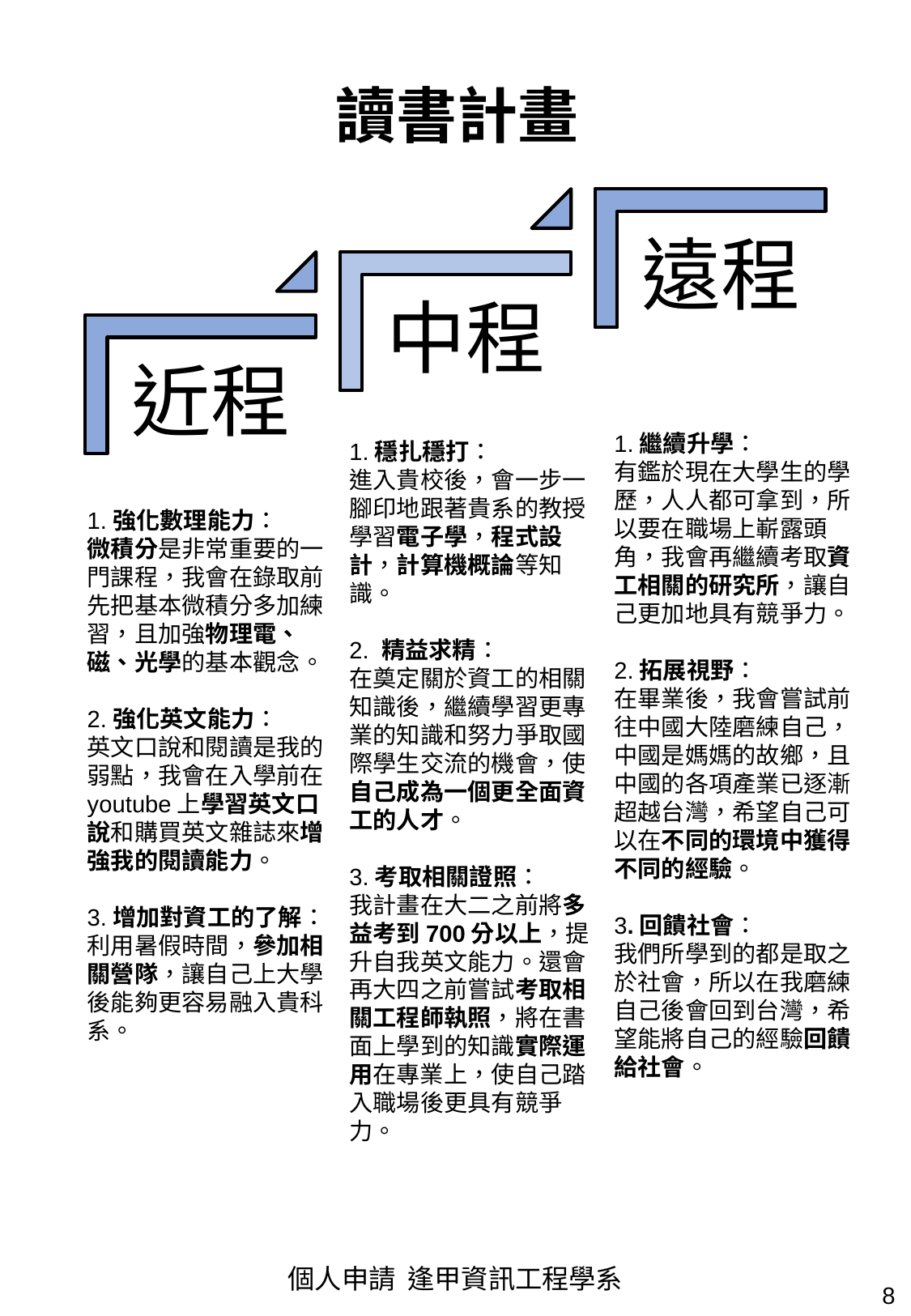

讀書計畫

遠程

中程

近程
1.繼續升學：
有鑑於現在大學生的學歷，人人都可拿到，所以要在職場上嶄露頭角，我會再繼續考取資工相關的研究所，讓自己更加地具有競爭力。

2.拓展視野：
在畢業後，我會嘗試前往中國大陸磨練自己，中國是媽媽的故鄉，且中國的各項產業已逐漸超越台灣，希望自己可以在不同的環境中獲得不同的經驗。

3.回饋社會：
我們所學到的都是取之於社會，所以在我磨練自己後會回到台灣，希望能將自己的經驗回饋給社會。

1.穩扎穩打：
進入貴校後，會一步一腳印地跟著貴系的教授學習電子學，程式設計，計算機概論等知識。

2. 精益求精：
在奠定關於資工的相關知識後，繼續學習更專業的知識和努力爭取國際學生交流的機會，使自己成為一個更全面資工的人才。

3.考取相關證照：
我計畫在大二之前將多益考到700分以上，提升自我英文能力。還會再大四之前嘗試考取相關工程師執照，將在書面上學到的知識實際運用在專業上，使自己踏入職場後更具有競爭力。

1.強化數理能力：
微積分是非常重要的一門課程，我會在錄取前先把基本微積分多加練習，且加強物理電、磁、光學的基本觀念。

2.強化英文能力：
英文口說和閱讀是我的弱點，我會在入學前在youtube上學習英文口說和購買英文雜誌來增強我的閱讀能力。

3.增加對資工的了解：
利用暑假時間，參加相關營隊，讓自己上大學後能夠更容易融入貴科系。

個人申請  逢甲資訊工程學系
8